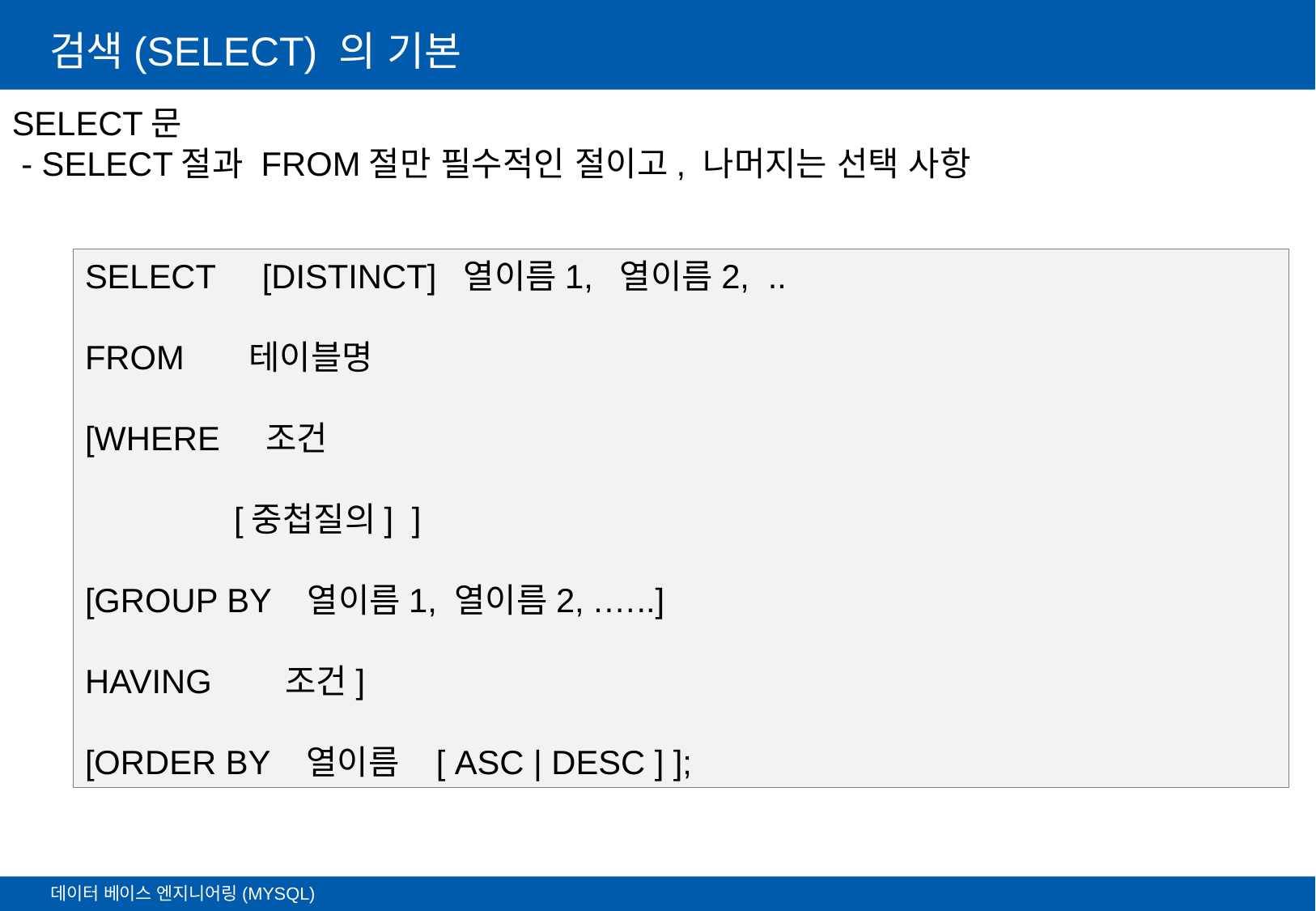

# 검색(SELECT) 의 기본
SELECT문
 - SELECT절과 FROM절만 필수적인 절이고, 나머지는 선택 사항
SELECT     [DISTINCT]  열이름1,  열이름2,  ..

FROM      테이블명

[WHERE    조건

                [중첩질의]  ]

[GROUP BY   열이름1, 열이름2, .…..]

HAVING       조건]

[ORDER BY   열이름   [ ASC | DESC ] ];